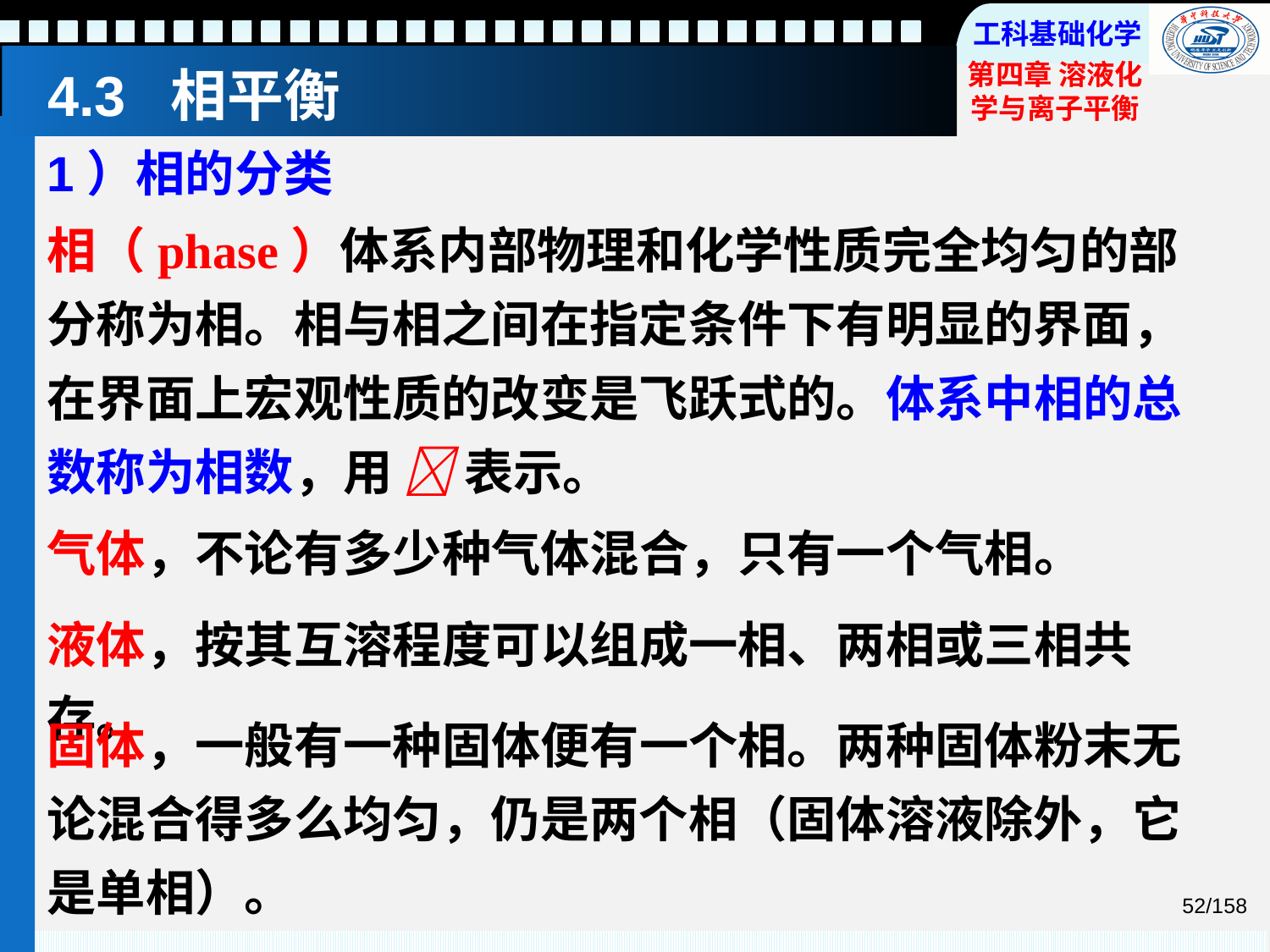

# 4.3  相平衡
1）相的分类
相（phase）体系内部物理和化学性质完全均匀的部分称为相。相与相之间在指定条件下有明显的界面，在界面上宏观性质的改变是飞跃式的。体系中相的总数称为相数，用 Φ 表示。
气体，不论有多少种气体混合，只有一个气相。
液体，按其互溶程度可以组成一相、两相或三相共存。
固体，一般有一种固体便有一个相。两种固体粉末无论混合得多么均匀，仍是两个相（固体溶液除外，它是单相）。